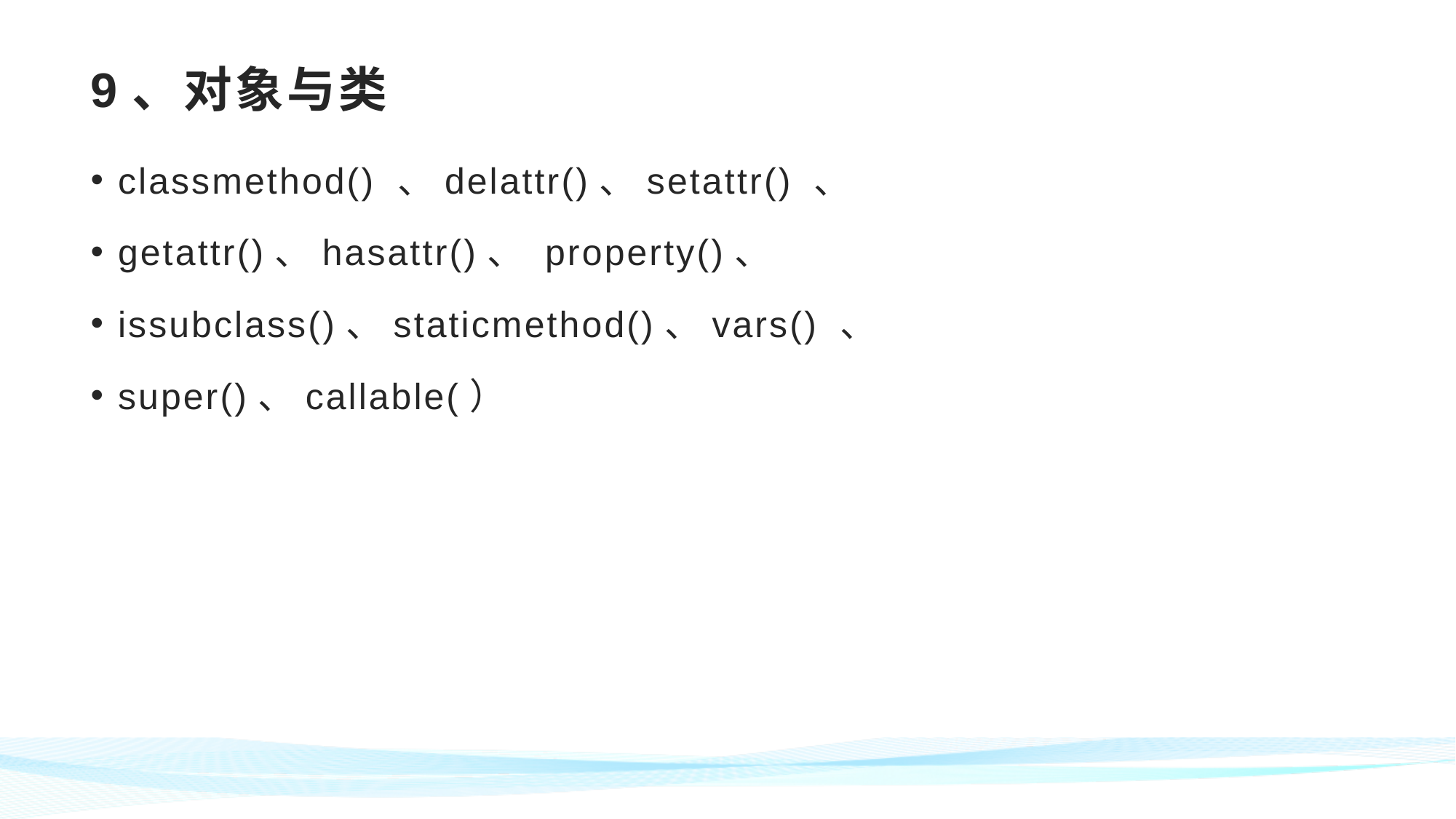

# 9、对象与类
classmethod() 、delattr()、setattr() 、
getattr()、hasattr()、 property()、
issubclass()、staticmethod()、vars() 、
super()、callable(）